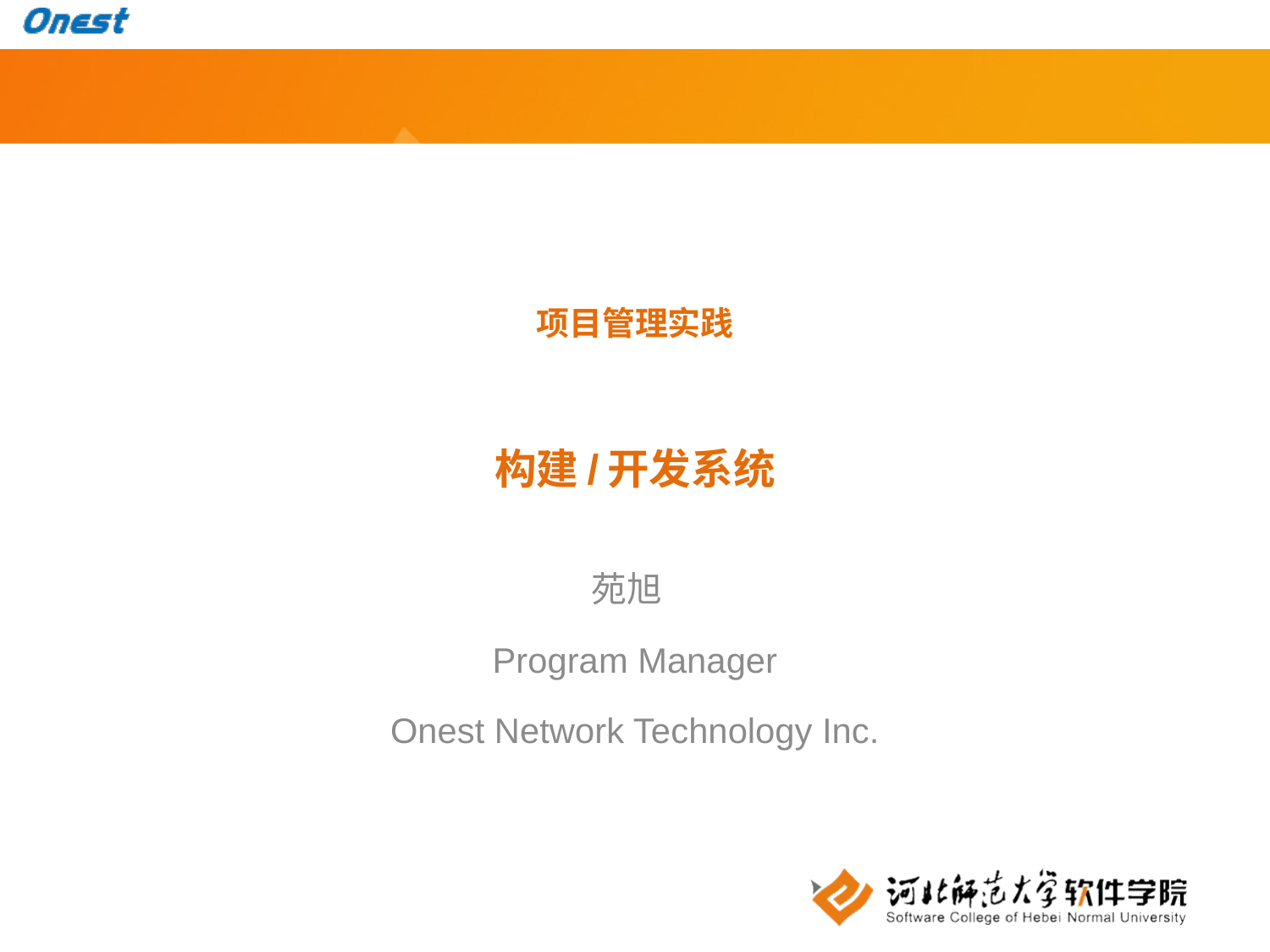

# 项目管理实践 构建/开发系统
苑旭
Program Manager
Onest Network Technology Inc.